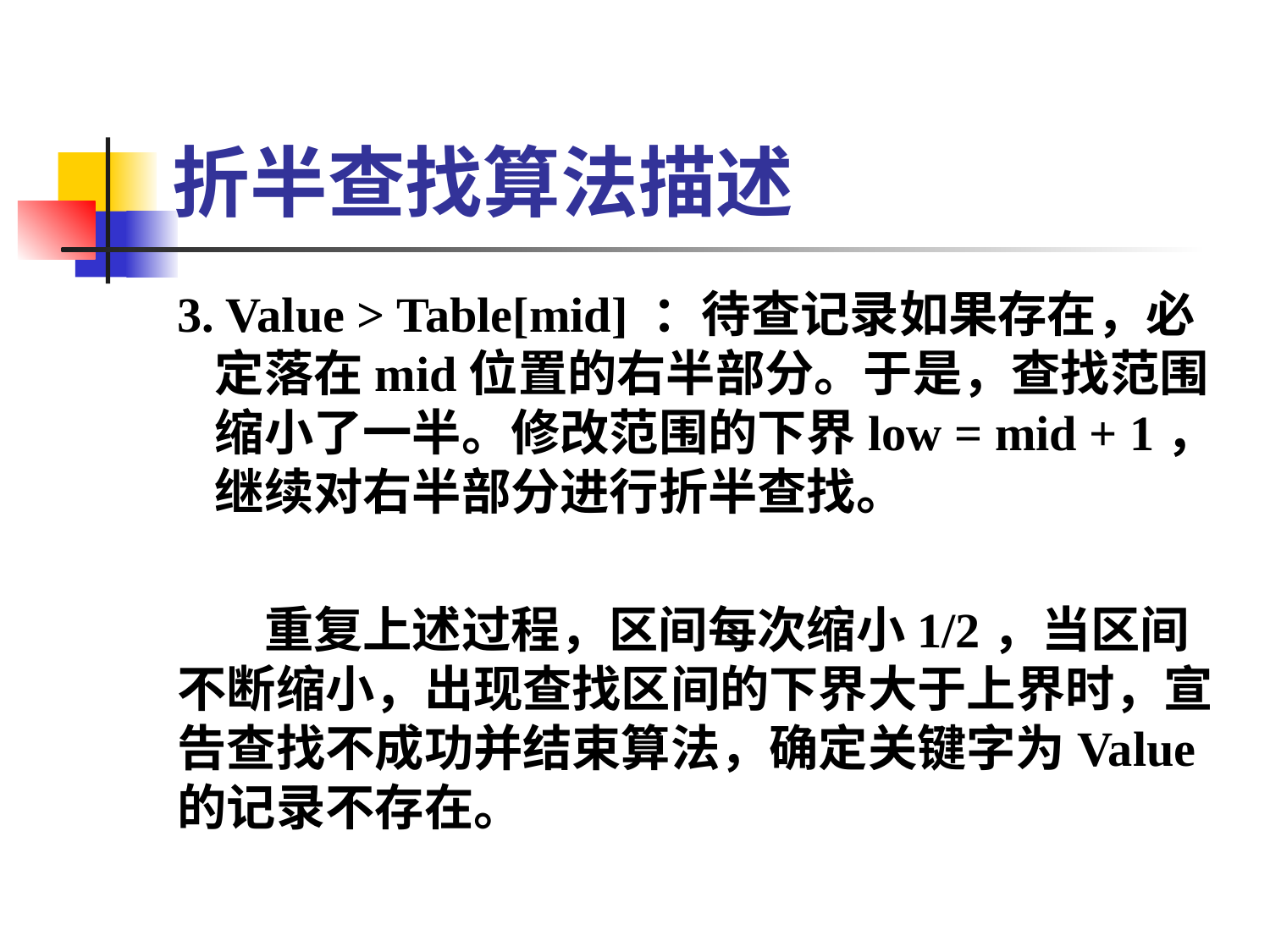

# 折半查找算法描述
3. Value > Table[mid] ：待查记录如果存在，必定落在mid位置的右半部分。于是，查找范围缩小了一半。修改范围的下界low = mid + 1，继续对右半部分进行折半查找。

重复上述过程，区间每次缩小1/2，当区间不断缩小，出现查找区间的下界大于上界时，宣告查找不成功并结束算法，确定关键字为Value的记录不存在。

20